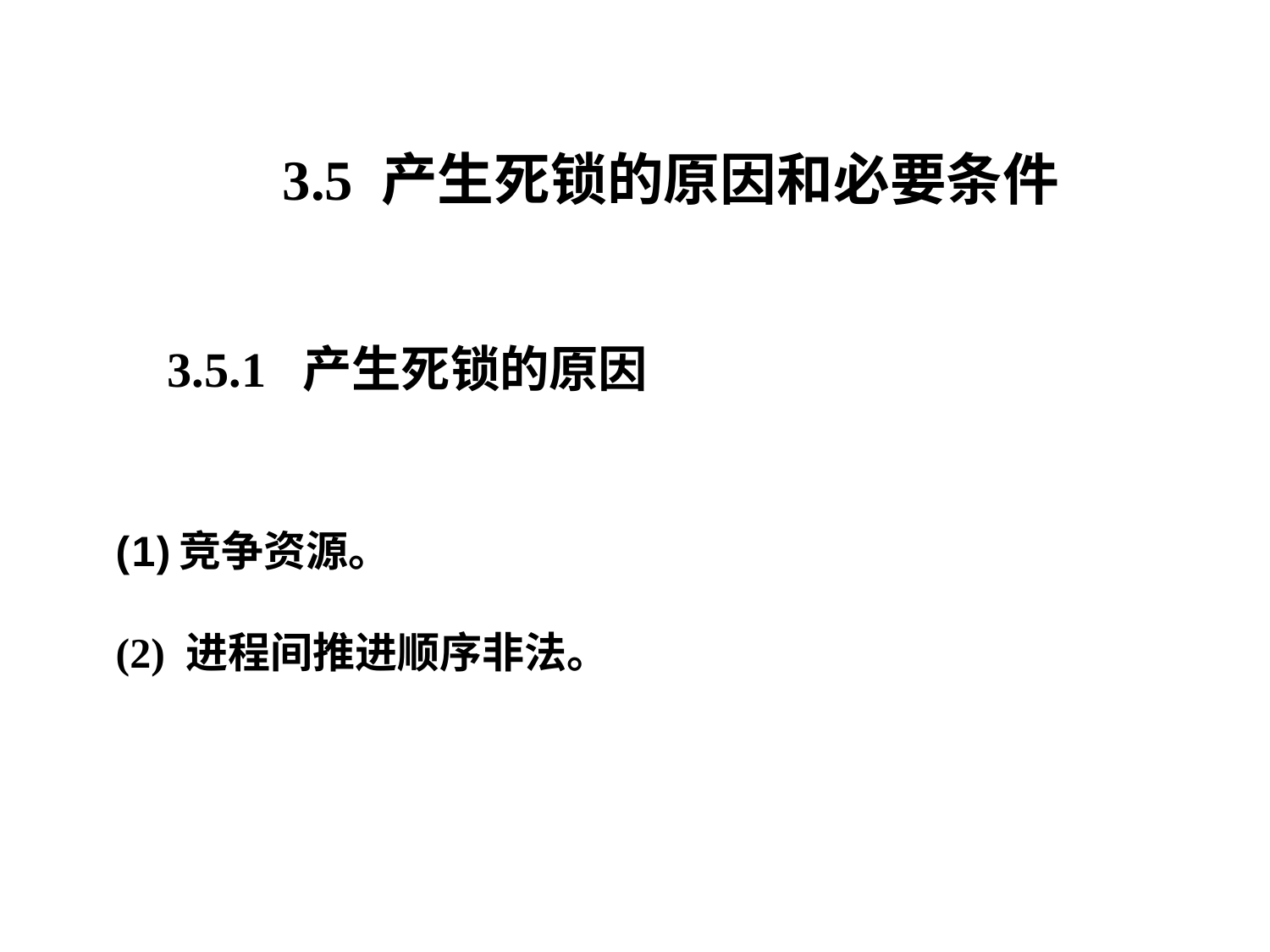

3.5 产生死锁的原因和必要条件
3.5.1  产生死锁的原因
竞争资源。

(2) 进程间推进顺序非法。